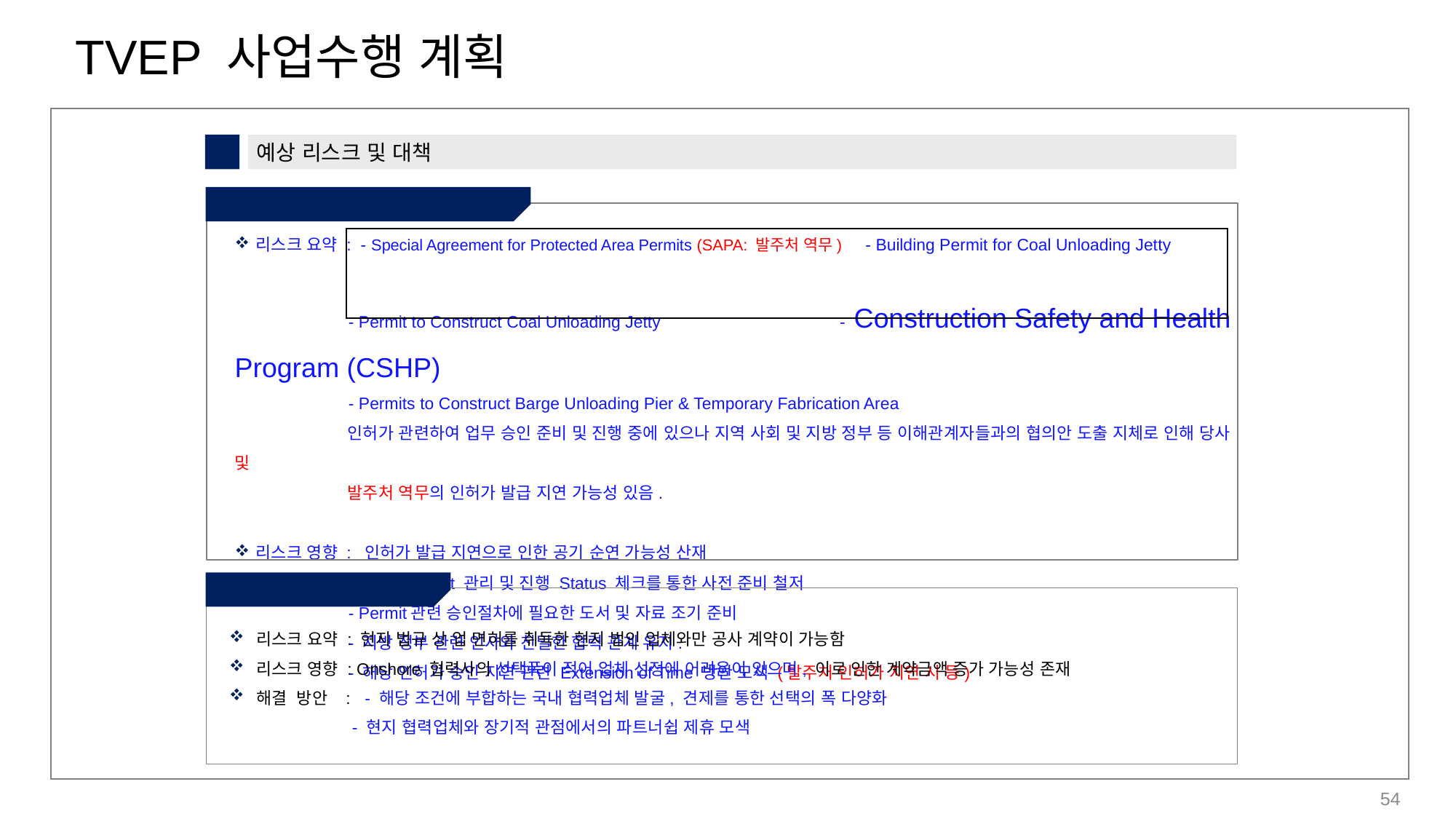

8
예상 리스크 및 대책
① 공사 Permit 승인 지연

리스크 요약 :  - Special Agreement for Protected Area Permits (SAPA: 발주처 역무)     - Building Permit for Coal Unloading Jetty
                        - Permit to Construct Coal Unloading Jetty                                      - Construction Safety and Health Program (CSHP)
                        - Permits to Construct Barge Unloading Pier & Temporary Fabrication Area
                       인허가 관련하여 업무 승인 준비 및 진행 중에 있으나 지역 사회 및 지방 정부 등 이해관계자들과의 협의안 도출 지체로 인해 당사 및
                       발주처 역무의 인허가 발급 지연 가능성 있음.

리스크 영향 :  인허가 발급 지연으로 인한 공기 순연 가능성 산재
해결  방안   :  - 인허가 List 관리 및 진행 Status 체크를 통한 사전 준비 철저
                        - Permit관련 승인절차에 필요한 도서 및 자료 조기 준비
                        - 지방 정부 관련 인사와 친밀한 협력 관계 유지.
                        - 해당 인허가 승인 지연 관련 Extension of Time 방안 모색 (발주처 인허가 지연 시 등)

② Local  협력업체 계약

리스크 요약 : 현지 법규 상 업 면허를 취득한 현지 법인 업체와만 공사 계약이 가능함
리스크 영향 : Onshore 협력사의 선택폭이 적어 업체 선정에 어려움이 있으며, 이로 인한 계약금액 증가 가능성 존재
해결  방안   :   - 해당 조건에 부합하는 국내 협력업체 발굴, 견제를 통한 선택의 폭 다양화
                          - 현지 협력업체와 장기적 관점에서의 파트너쉽 제휴 모색
54